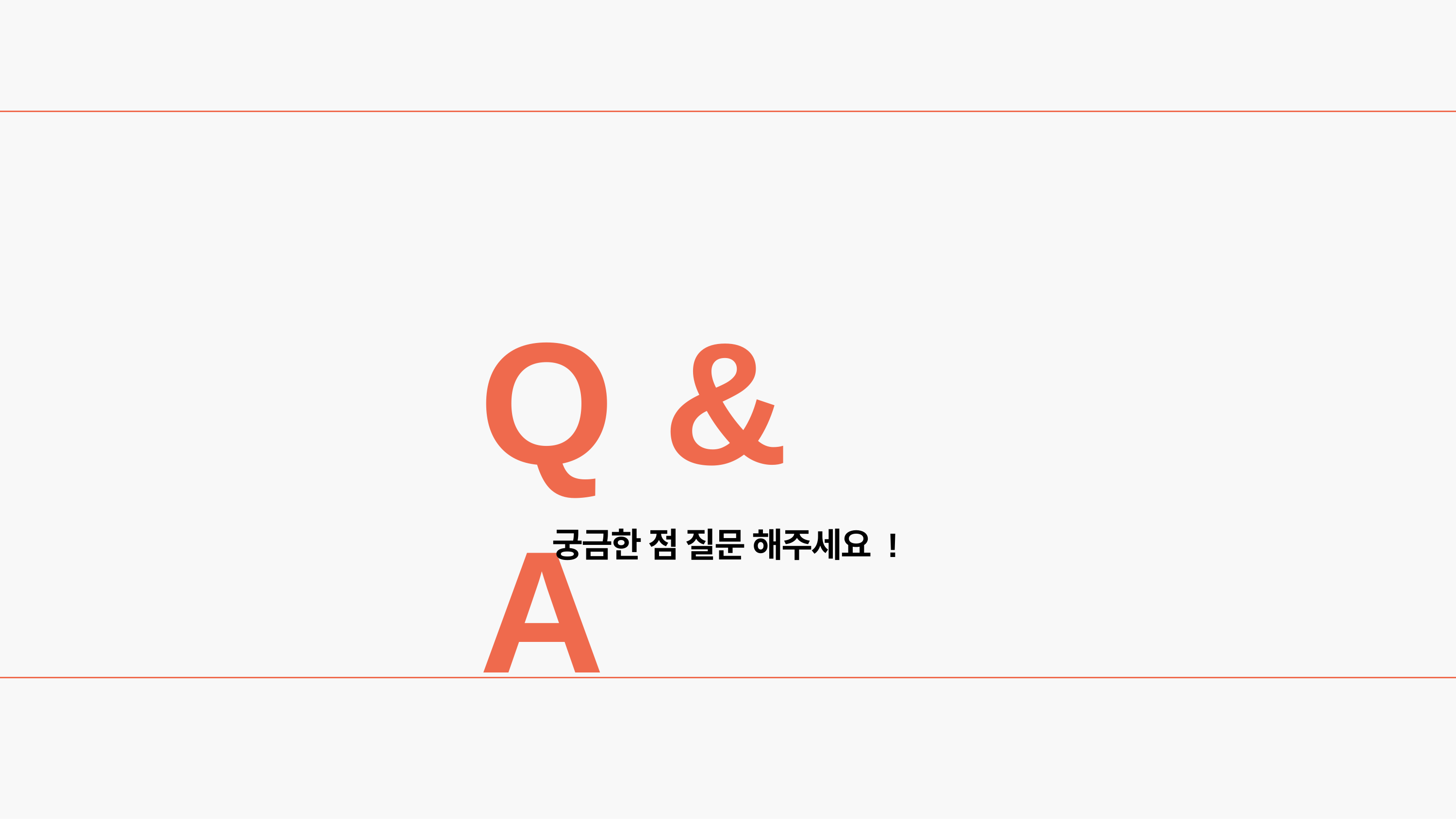

Q & A
궁금한 점 질문 해주세요 !